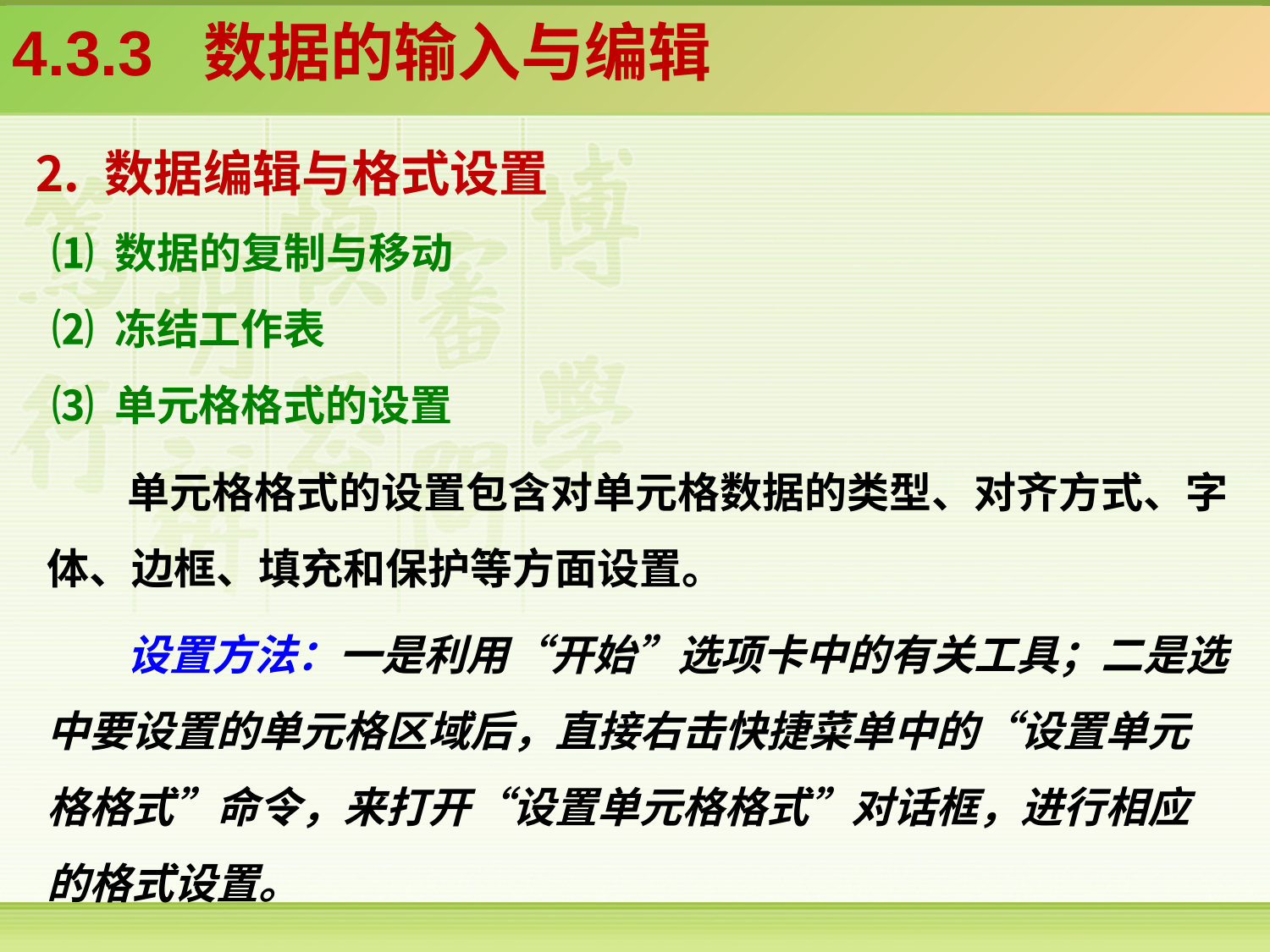

4.3.3  数据的输入与编辑
⒉ 数据编辑与格式设置
⑴ 数据的复制与移动
⑵ 冻结工作表
⑶ 单元格格式的设置
单元格格式的设置包含对单元格数据的类型、对齐方式、字体、边框、填充和保护等方面设置。
设置方法：一是利用“开始”选项卡中的有关工具；二是选中要设置的单元格区域后，直接右击快捷菜单中的“设置单元格格式”命令，来打开“设置单元格格式”对话框，进行相应的格式设置。

64